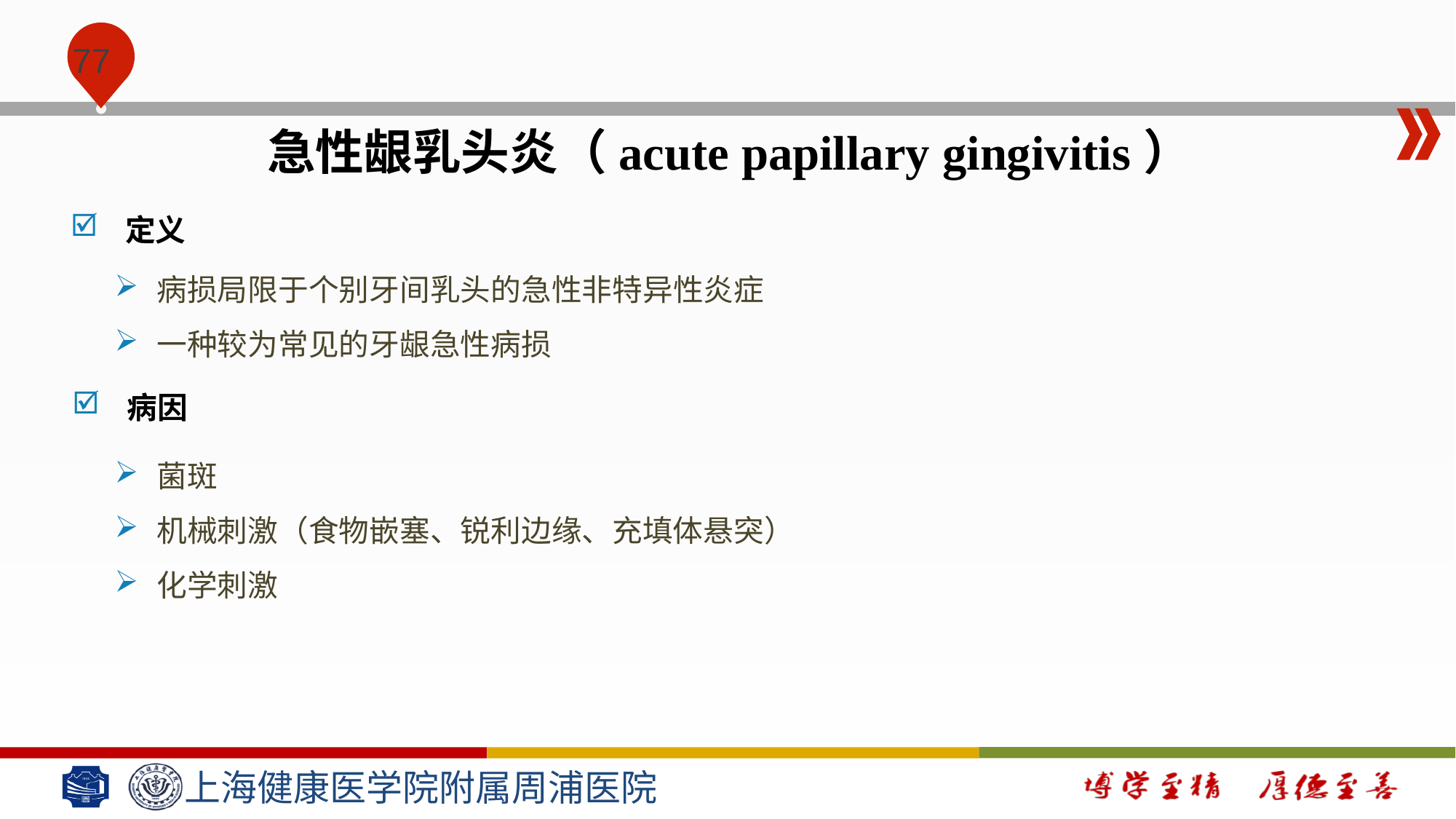

#
急性龈乳头炎（acute papillary gingivitis）
定义
病损局限于个别牙间乳头的急性非特异性炎症
一种较为常见的牙龈急性病损
病因
菌斑
机械刺激（食物嵌塞、锐利边缘、充填体悬突）
化学刺激